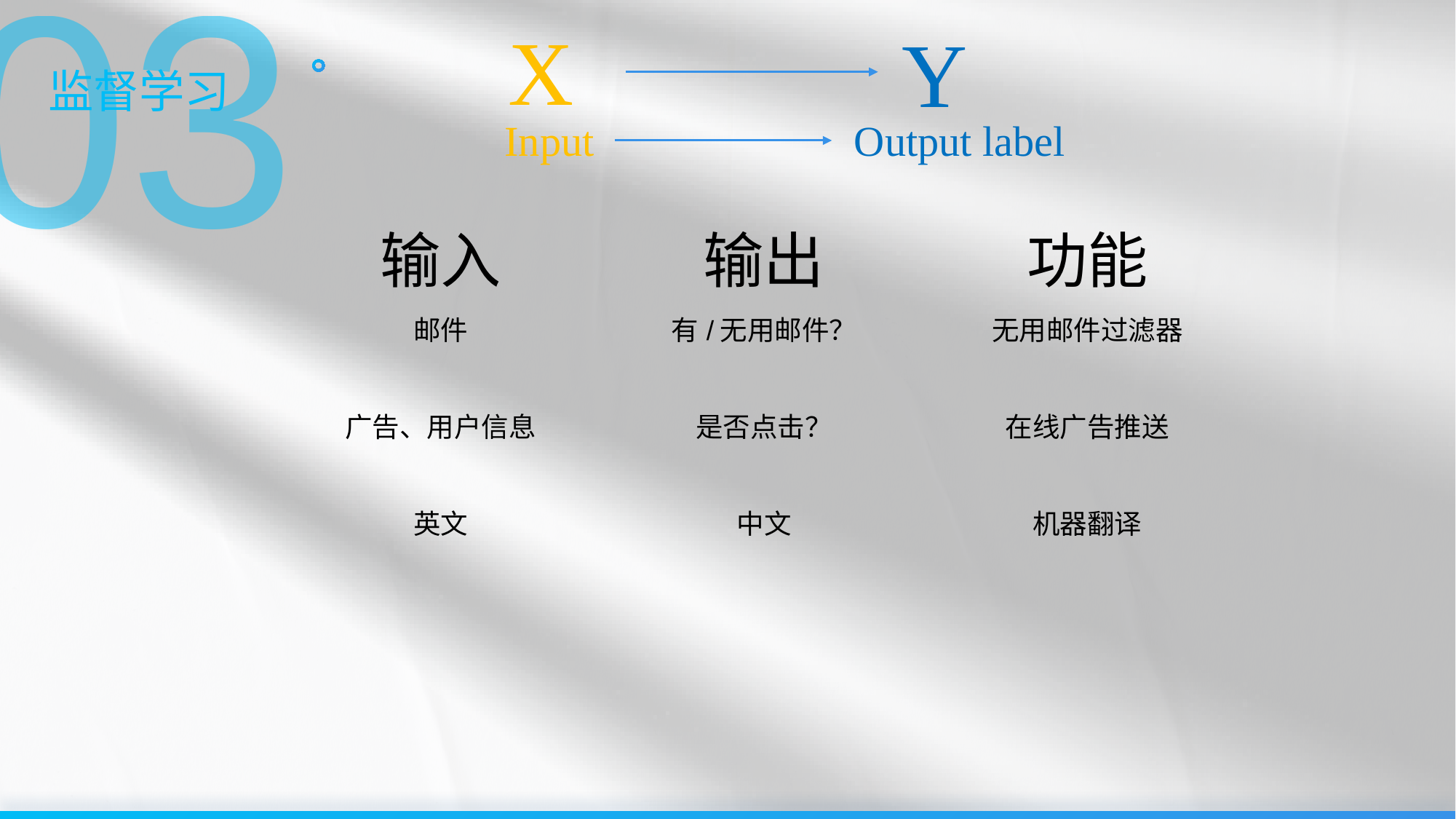

03
监督学习

X
Y
Input
Output label
| 输入 | 输出 | 功能 |
| --- | --- | --- |
| 邮件 | 有/无用邮件？ | 无用邮件过滤器 |
| 广告、用户信息 | 是否点击？ | 在线广告推送 |
| 英文 | 中文 | 机器翻译 |
|  |  |  |